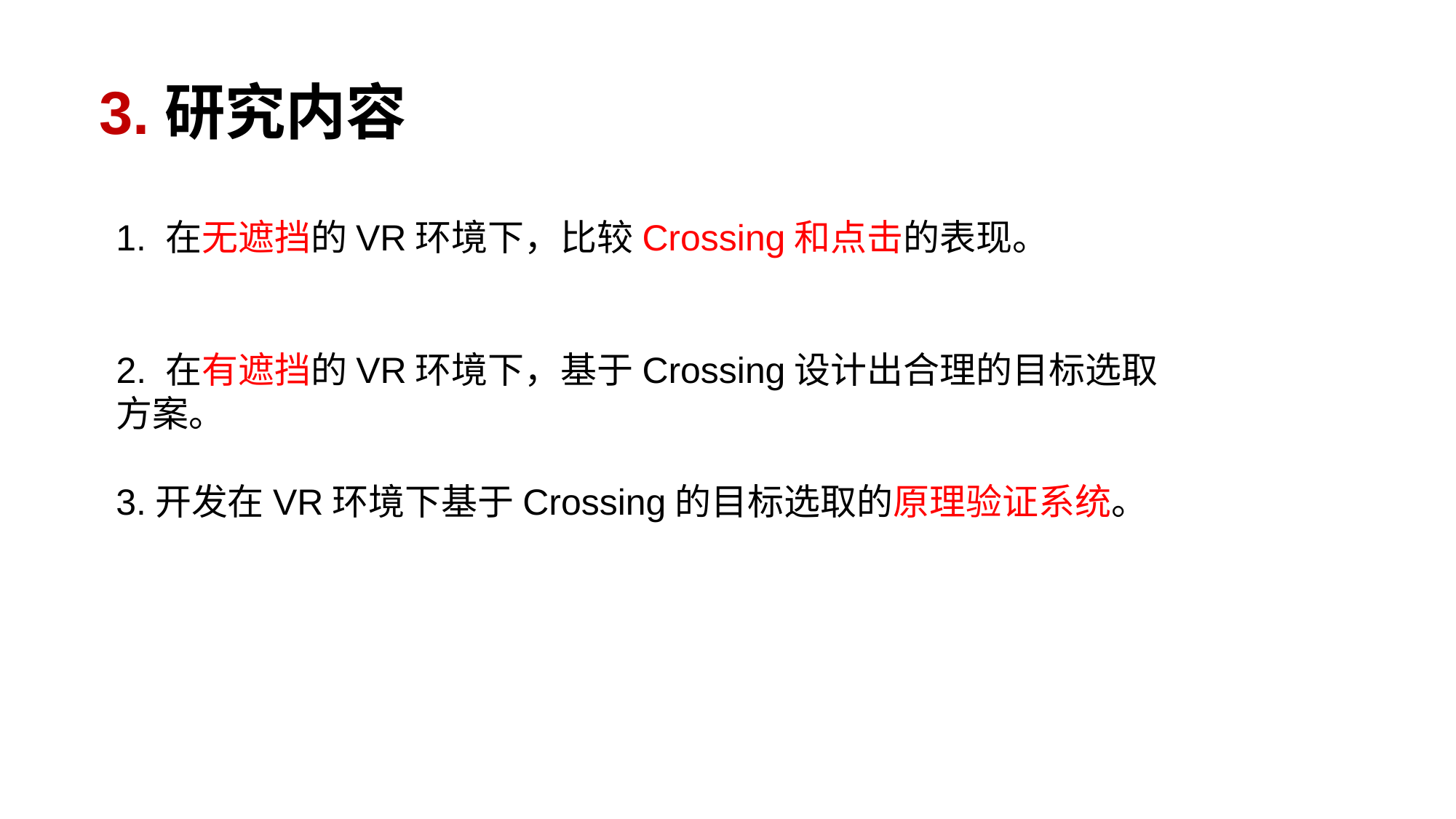

3.研究内容
1. 在无遮挡的VR环境下，比较Crossing和点击的表现。
2. 在有遮挡的VR环境下，基于Crossing设计出合理的目标选取方案。
3.开发在VR环境下基于Crossing的目标选取的原理验证系统。